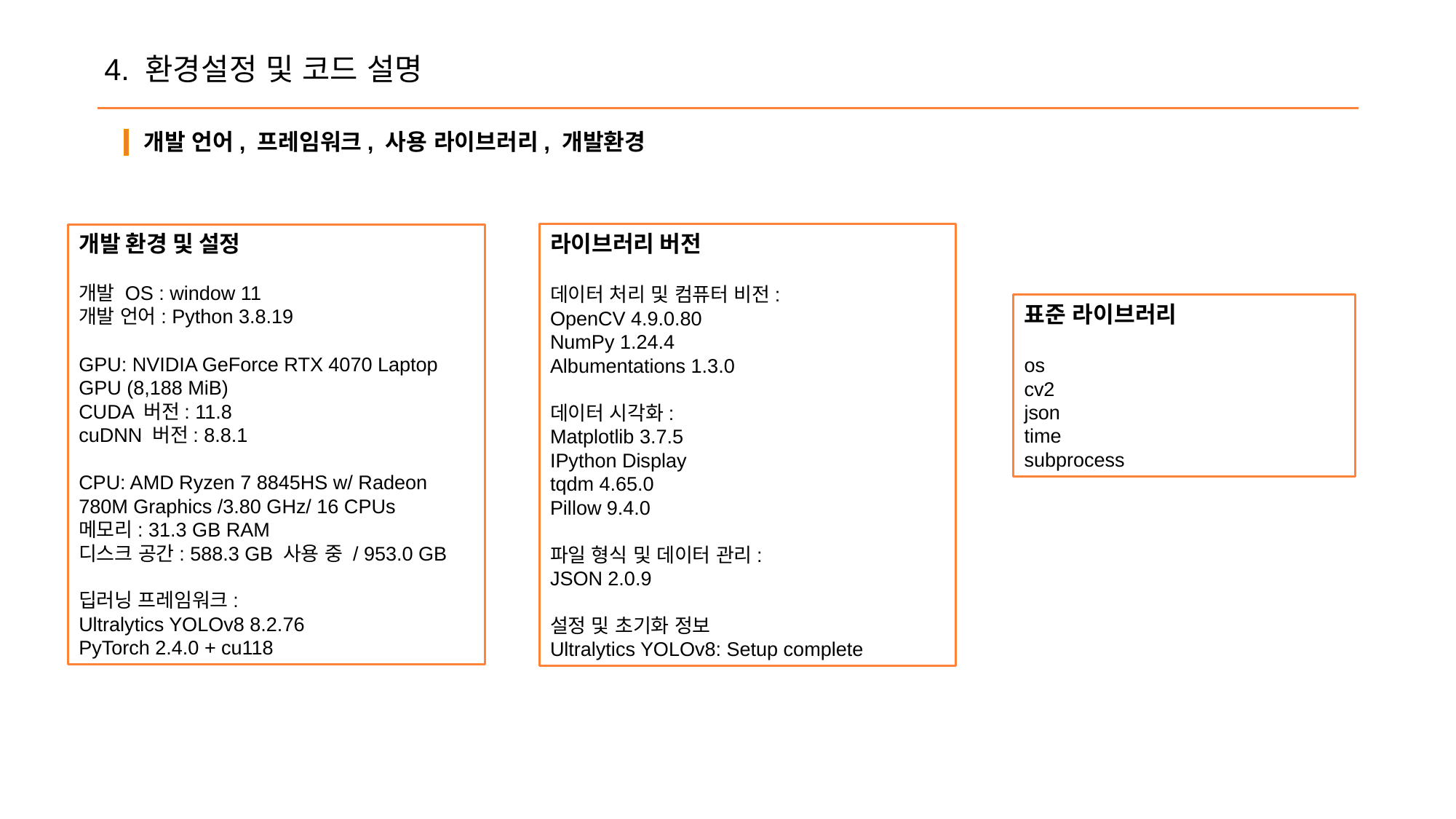

4. 환경설정 및 코드 설명
개발 언어, 프레임워크, 사용 라이브러리, 개발환경

라이브러리 버전

데이터 처리 및 컴퓨터 비전:
OpenCV 4.9.0.80
NumPy 1.24.4
Albumentations 1.3.0

데이터 시각화:
Matplotlib 3.7.5
IPython Display
tqdm 4.65.0
Pillow 9.4.0

파일 형식 및 데이터 관리:
JSON 2.0.9

설정 및 초기화 정보
Ultralytics YOLOv8: Setup complete
개발 환경 및 설정

개발 OS : window 11
개발 언어: Python 3.8.19

GPU: NVIDIA GeForce RTX 4070 Laptop GPU (8,188 MiB)
CUDA 버전: 11.8
cuDNN 버전: 8.8.1

CPU: AMD Ryzen 7 8845HS w/ Radeon 780M Graphics /3.80 GHz/ 16 CPUs
메모리: 31.3 GB RAM
디스크 공간: 588.3 GB 사용 중 / 953.0 GB

딥러닝 프레임워크:
Ultralytics YOLOv8 8.2.76
PyTorch 2.4.0 + cu118
표준 라이브러리

os
cv2
json
time
subprocess